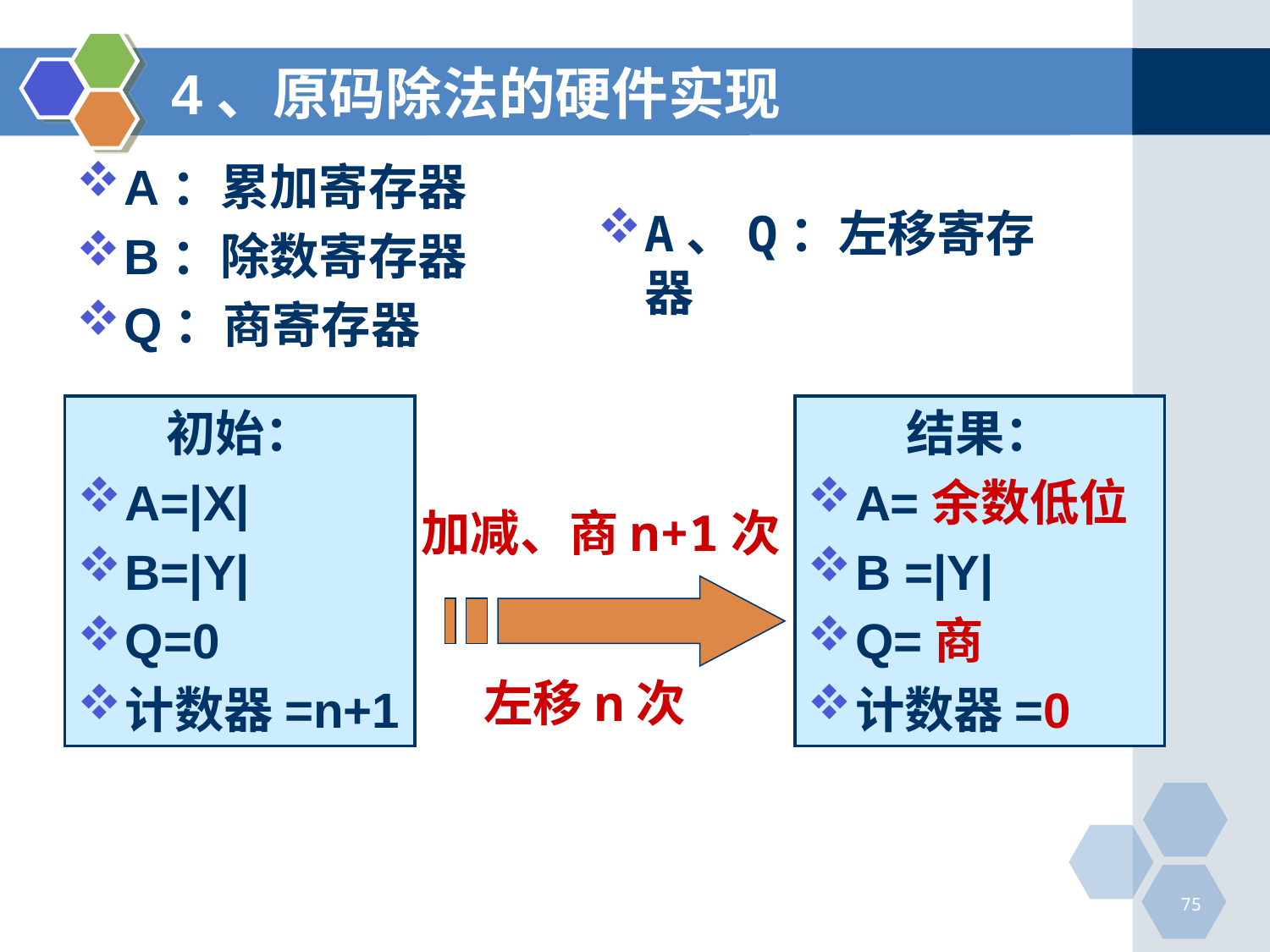

# 4、原码除法的硬件实现
A：累加寄存器
B：除数寄存器
Q：商寄存器
A、Q：左移寄存器
初始：
A=|X|
B=|Y|
Q=0
计数器=n+1
结果：
A=余数低位
B =|Y|
Q=商
计数器=0
加减、商n+1次

左移n次
75